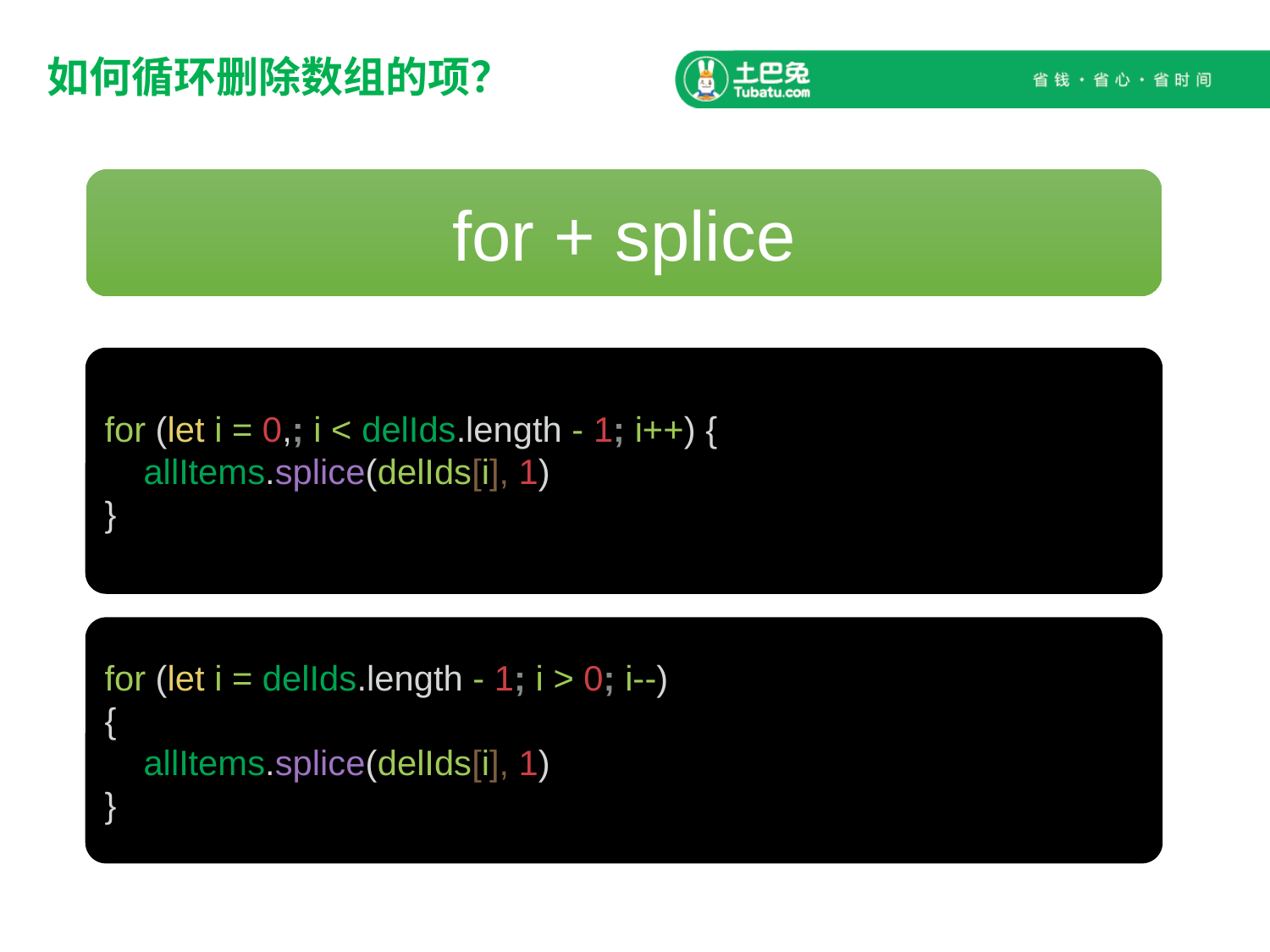

# 如何循环删除数组的项？
for + splice

for (let i = 0,; i < delIds.length - 1; i++) {
    allItems.splice(delIds[i], 1)
}
for (let i = delIds.length - 1; i > 0; i--)
{
    allItems.splice(delIds[i], 1)
}